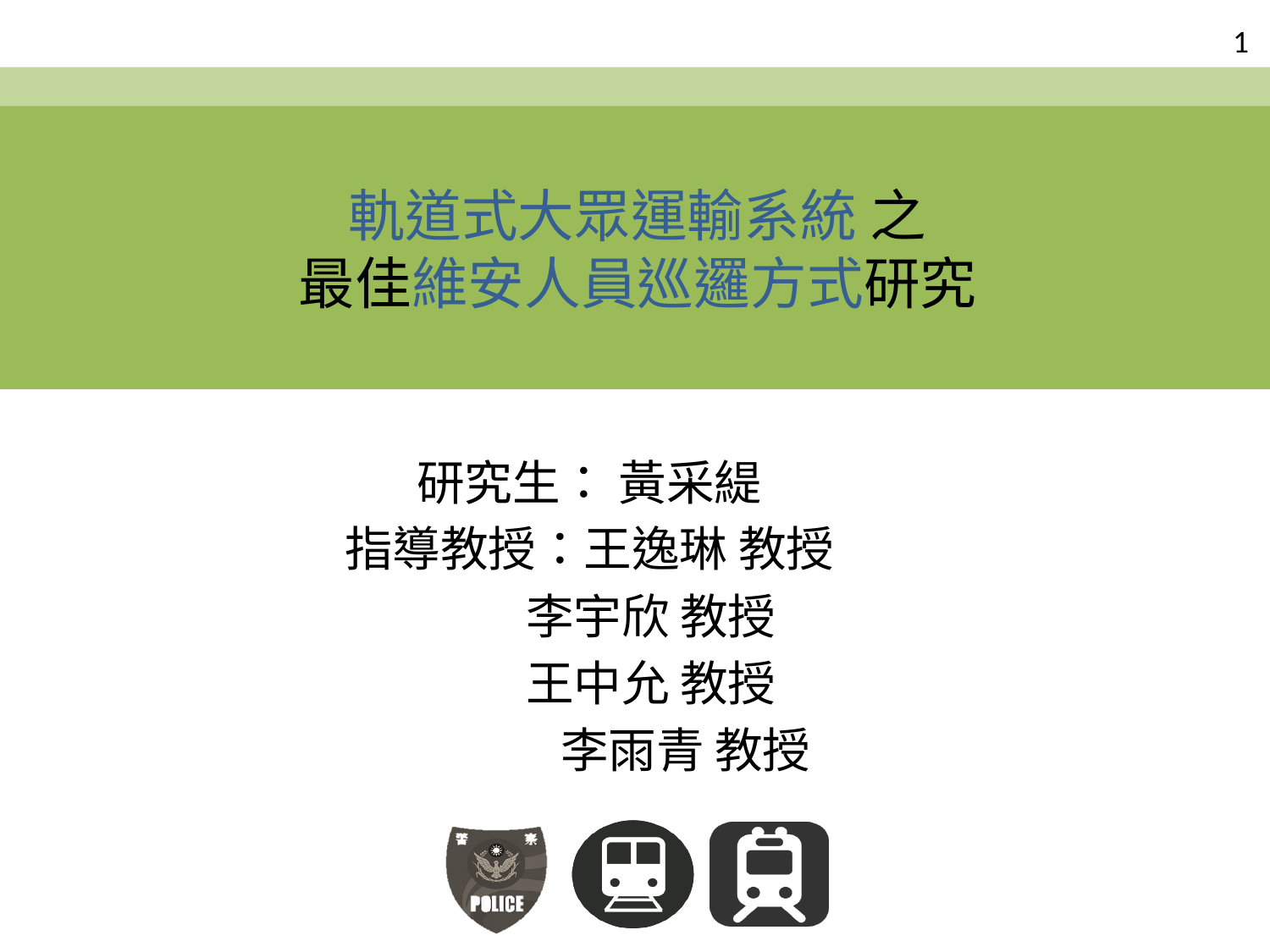

軌道式大眾運輸系統 之
最佳維安人員巡邏方式研究

研究生： 黃采緹
指導教授：王逸琳 教授
		李宇欣 教授
		王中允 教授
	     	  李雨青 教授